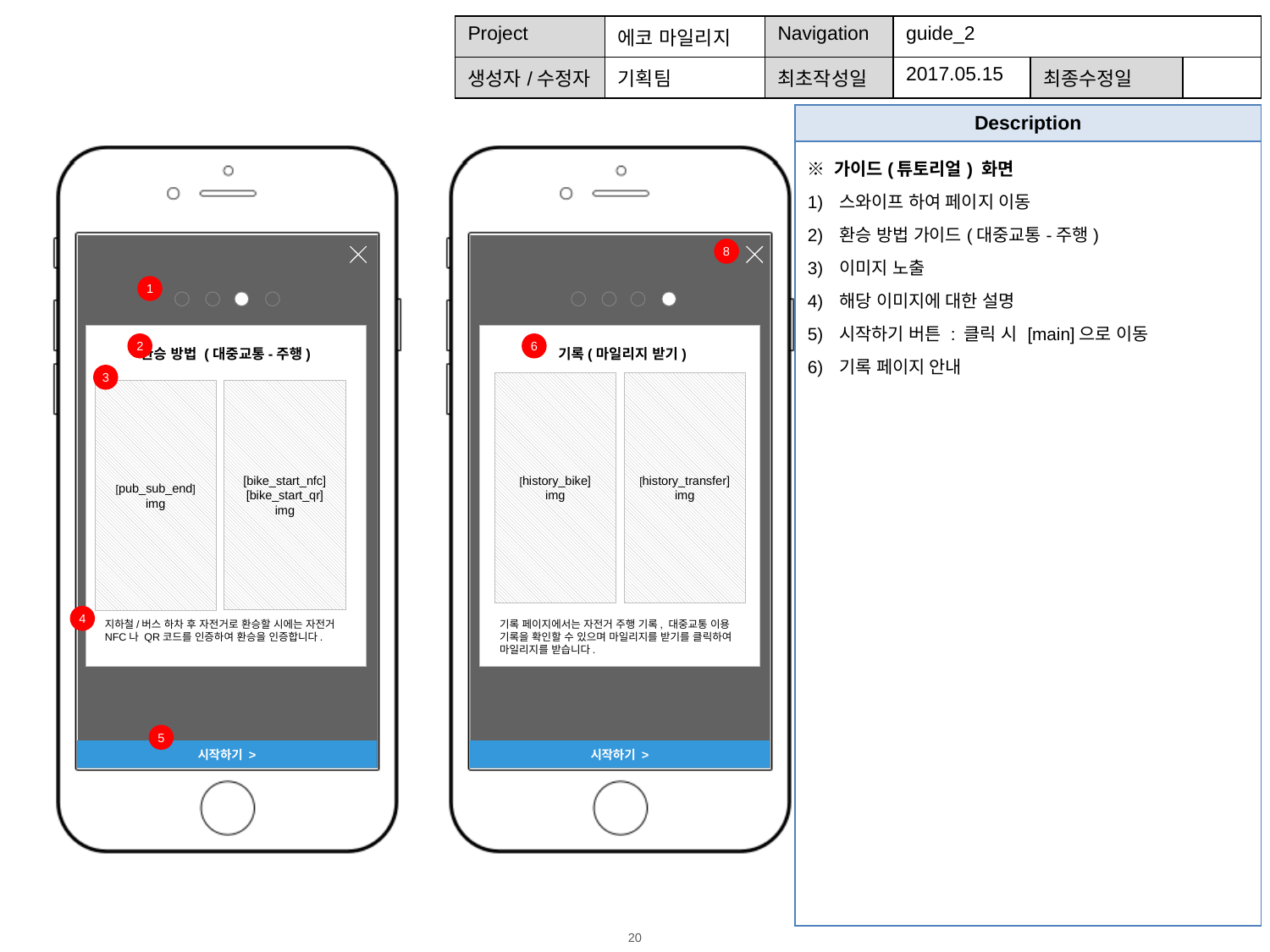

| Project | 에코 마일리지 | Navigation | guide\_2 |  |  |
| --- | --- | --- | --- | --- | --- |
| 생성자/수정자 | 기획팀 | 최초작성일 | 2017.05.15 | 최종수정일 |  |
| Description |
| --- |
| ※ 가이드(튜토리얼) 화면 스와이프 하여 페이지 이동 환승 방법 가이드(대중교통-주행) 이미지 노출 해당 이미지에 대한 설명 시작하기 버튼 : 클릭 시 [main]으로 이동 기록 페이지 안내 |

8

1

2
6
환승 방법 (대중교통-주행)
기록(마일리지 받기)
3
[history_bike]
img
[history_transfer]
img
[bike_start_nfc]
[bike_start_qr]
img
[pub_sub_end]
img
4
기록 페이지에서는 자전거 주행 기록, 대중교통 이용 기록을 확인할 수 있으며 마일리지를 받기를 클릭하여 마일리지를 받습니다.
지하철/버스 하차 후 자전거로 환승할 시에는 자전거 NFC나 QR코드를 인증하여 환승을 인증합니다.
5
시작하기 >
시작하기 >